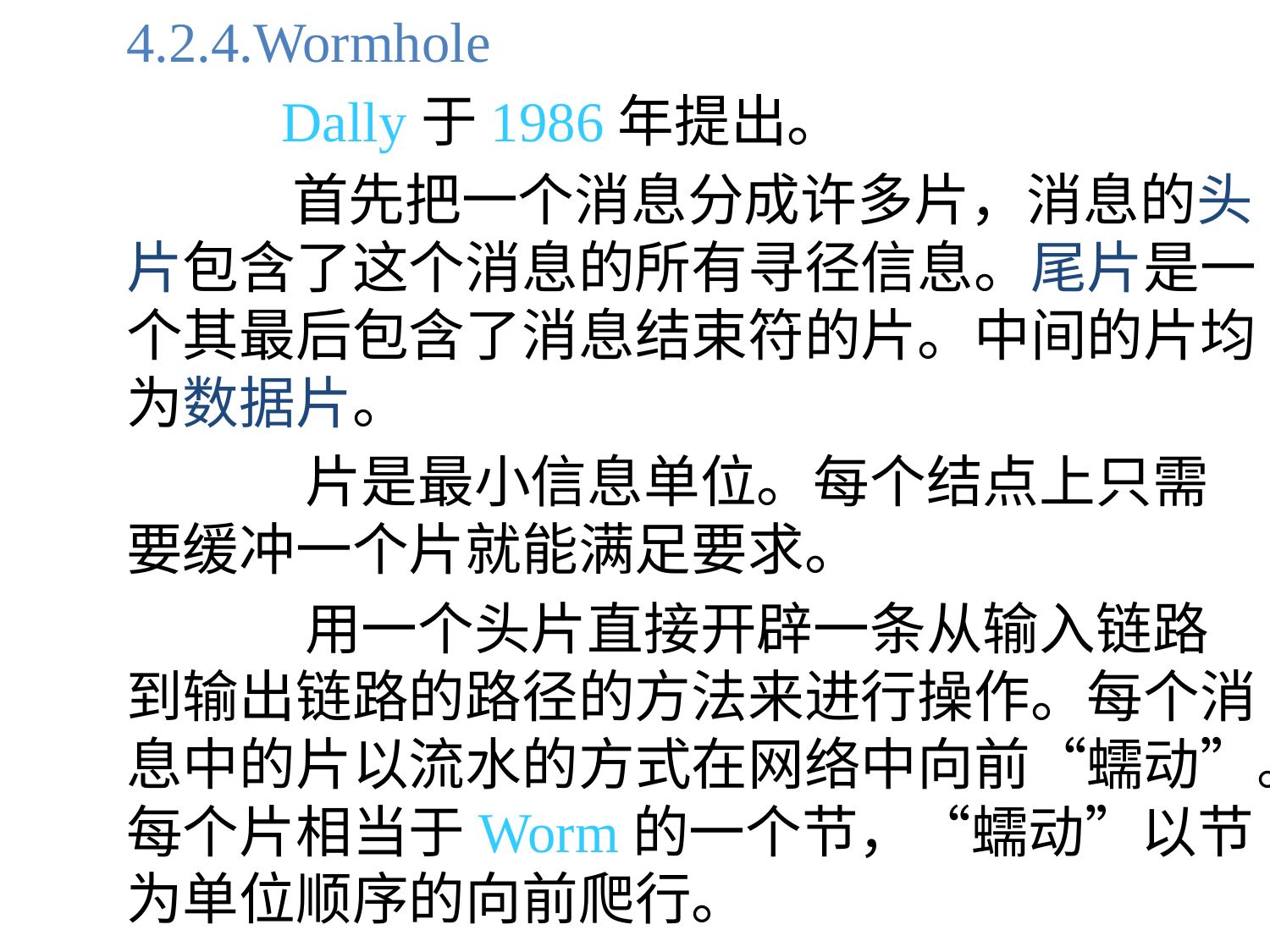

4.2.4.Wormhole
		  Dally于1986年提出。
		  首先把一个消息分成许多片，消息的头片包含了这个消息的所有寻径信息。尾片是一个其最后包含了消息结束符的片。中间的片均为数据片。
		   片是最小信息单位。每个结点上只需要缓冲一个片就能满足要求。
		   用一个头片直接开辟一条从输入链路到输出链路的路径的方法来进行操作。每个消息中的片以流水的方式在网络中向前“蠕动”。每个片相当于Worm的一个节，“蠕动”以节为单位顺序的向前爬行。